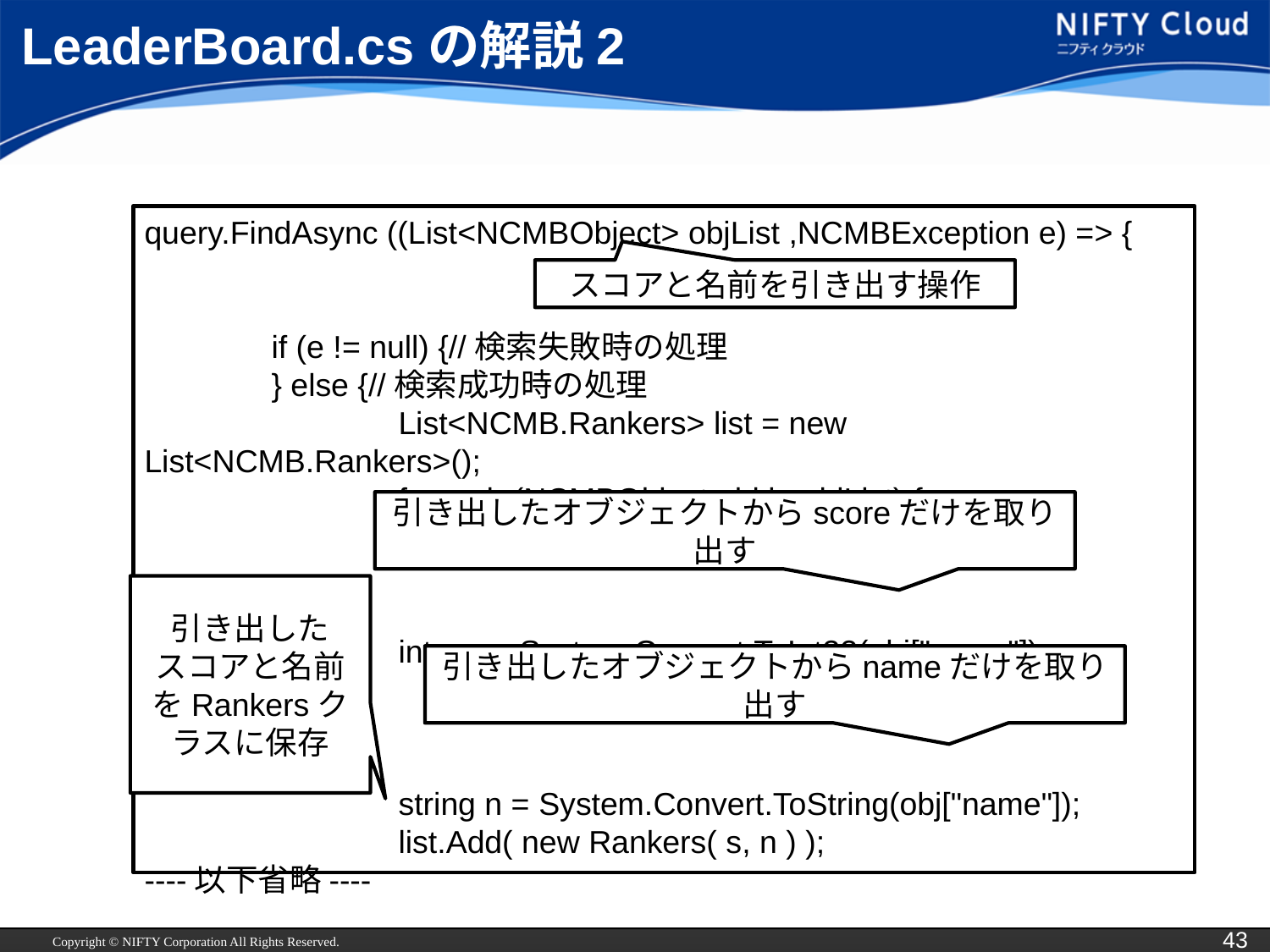

# LeaderBoard.csの解説2
query.FindAsync ((List<NCMBObject> objList ,NCMBException e) => {

	if (e != null) {//検索失敗時の処理
	} else {//検索成功時の処理
		List<NCMB.Rankers> list = new List<NCMB.Rankers>();
		foreach (NCMBObject obj in objList) {

		int    s = System.Convert.ToInt32(obj["score"]);

		string n = System.Convert.ToString(obj["name"]);
		list.Add( new Rankers( s, n ) );
----以下省略----

スコアと名前を引き出す操作
引き出したオブジェクトからscoreだけを取り出す
引き出した
スコアと名前をRankersクラスに保存
引き出したオブジェクトからnameだけを取り出す